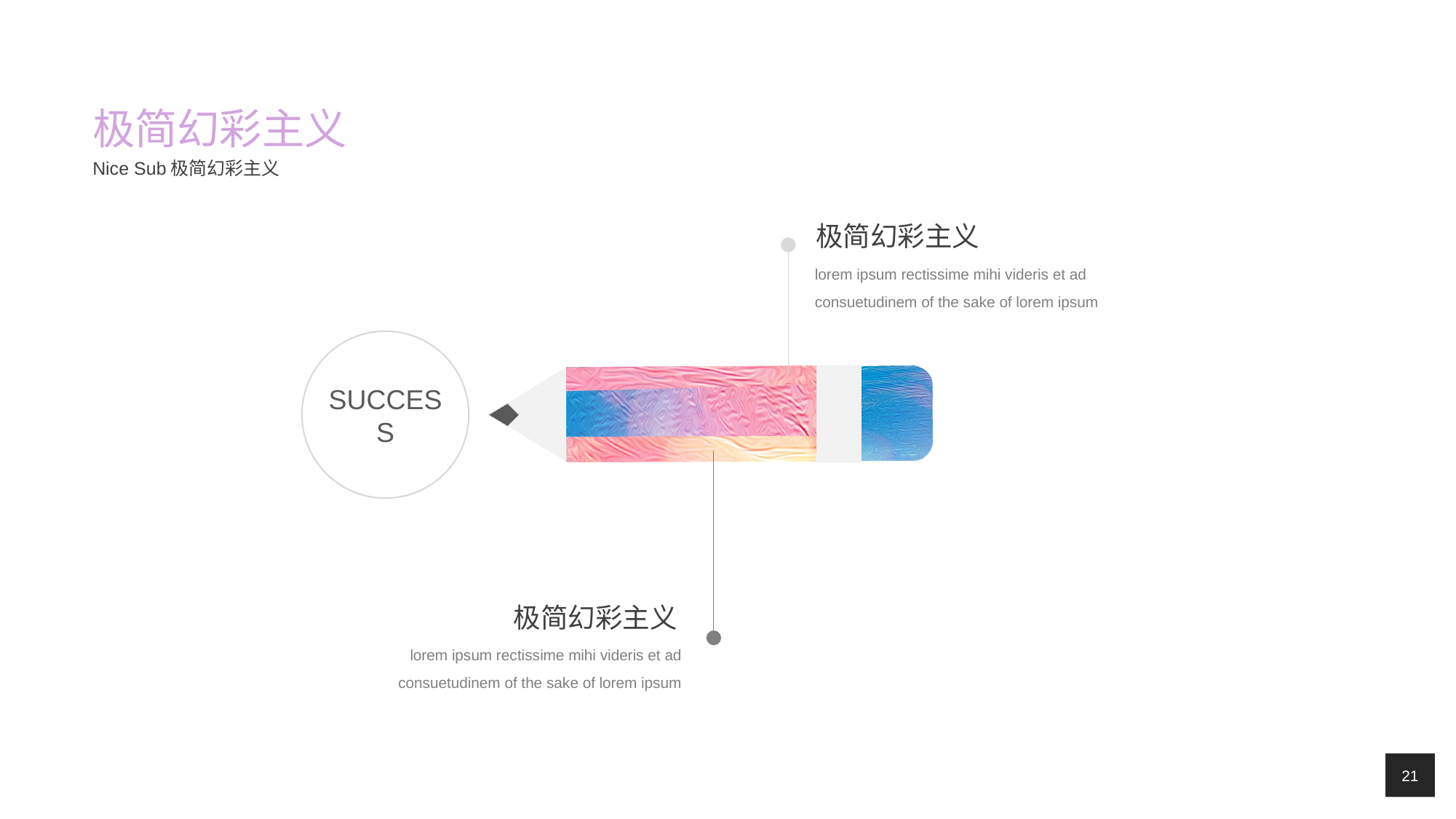

# 极简幻彩主义
Nice Sub极简幻彩主义
极简幻彩主义

lorem ipsum rectissime mihi videris et ad consuetudinem of the sake of lorem ipsum
SUCCESS

极简幻彩主义
lorem ipsum rectissime mihi videris et ad consuetudinem of the sake of lorem ipsum
21